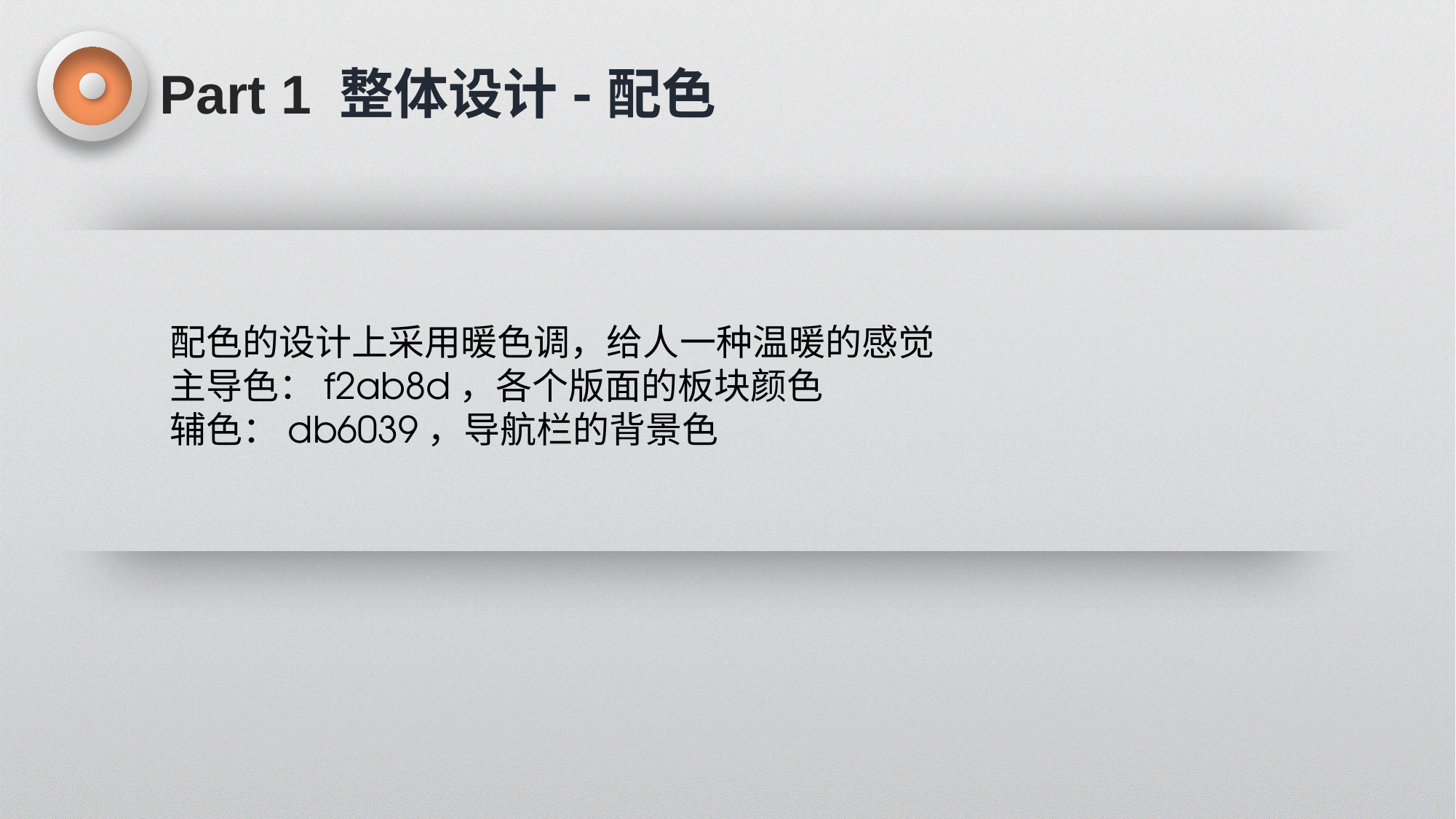

Part 1 整体设计-配色

配色的设计上采用暖色调，给人一种温暖的感觉
主导色：f2ab8d，各个版面的板块颜色
辅色：db6039，导航栏的背景色